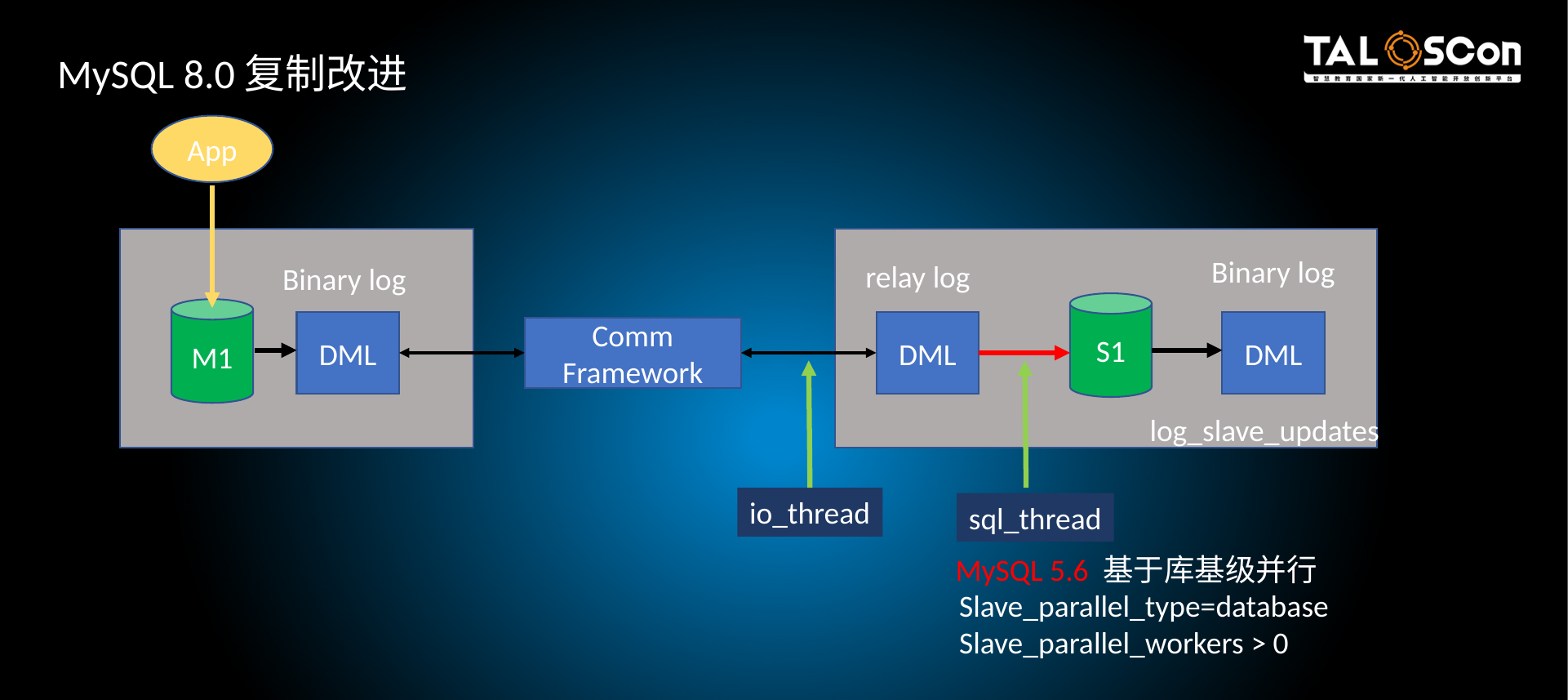

MySQL 8.0复制改进
App

Binary log
relay log
Binary log
S1
M1
DML
DML
DML
Comm
Framework
log_slave_updates
io_thread
sql_thread
MySQL 5.6 基于库基级并行
Slave_parallel_type=database
Slave_parallel_workers > 0